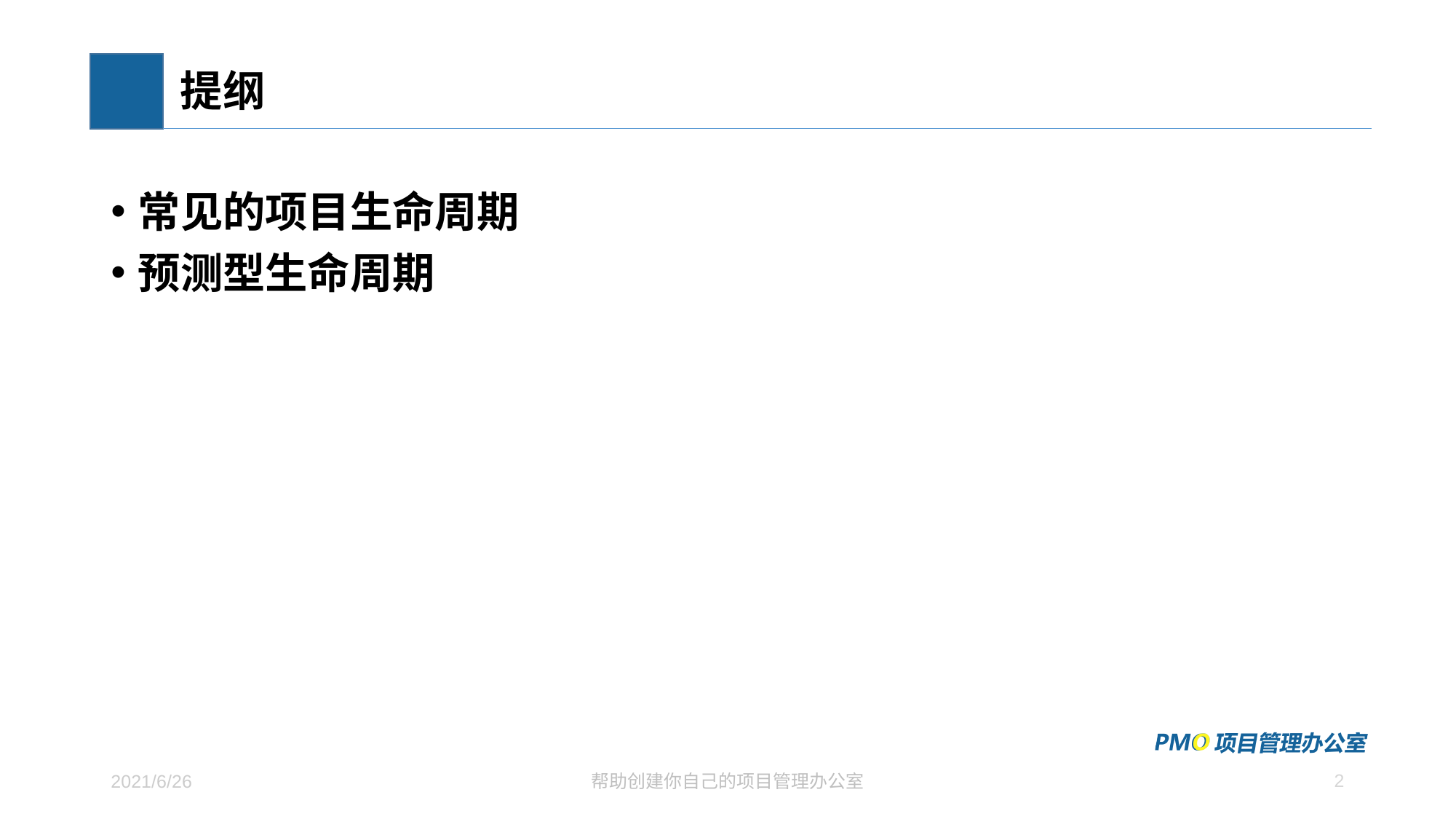

# 提纲
常见的项目生命周期
预测型生命周期
2
2021/6/26
帮助创建你自己的项目管理办公室